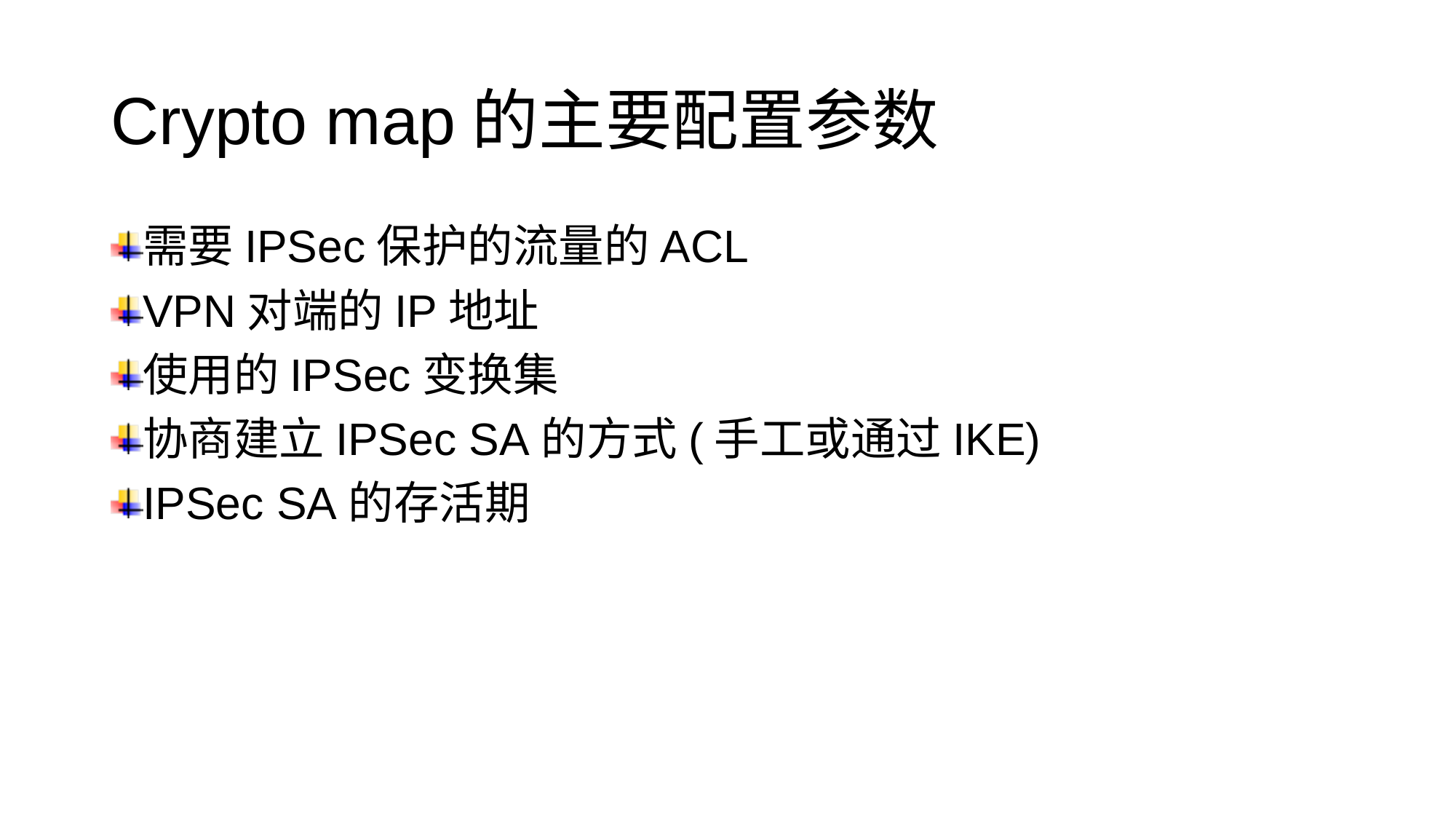

# Crypto map的主要配置参数
需要IPSec保护的流量的ACL
VPN对端的IP地址
使用的IPSec变换集
协商建立IPSec SA的方式(手工或通过IKE)
IPSec SA的存活期